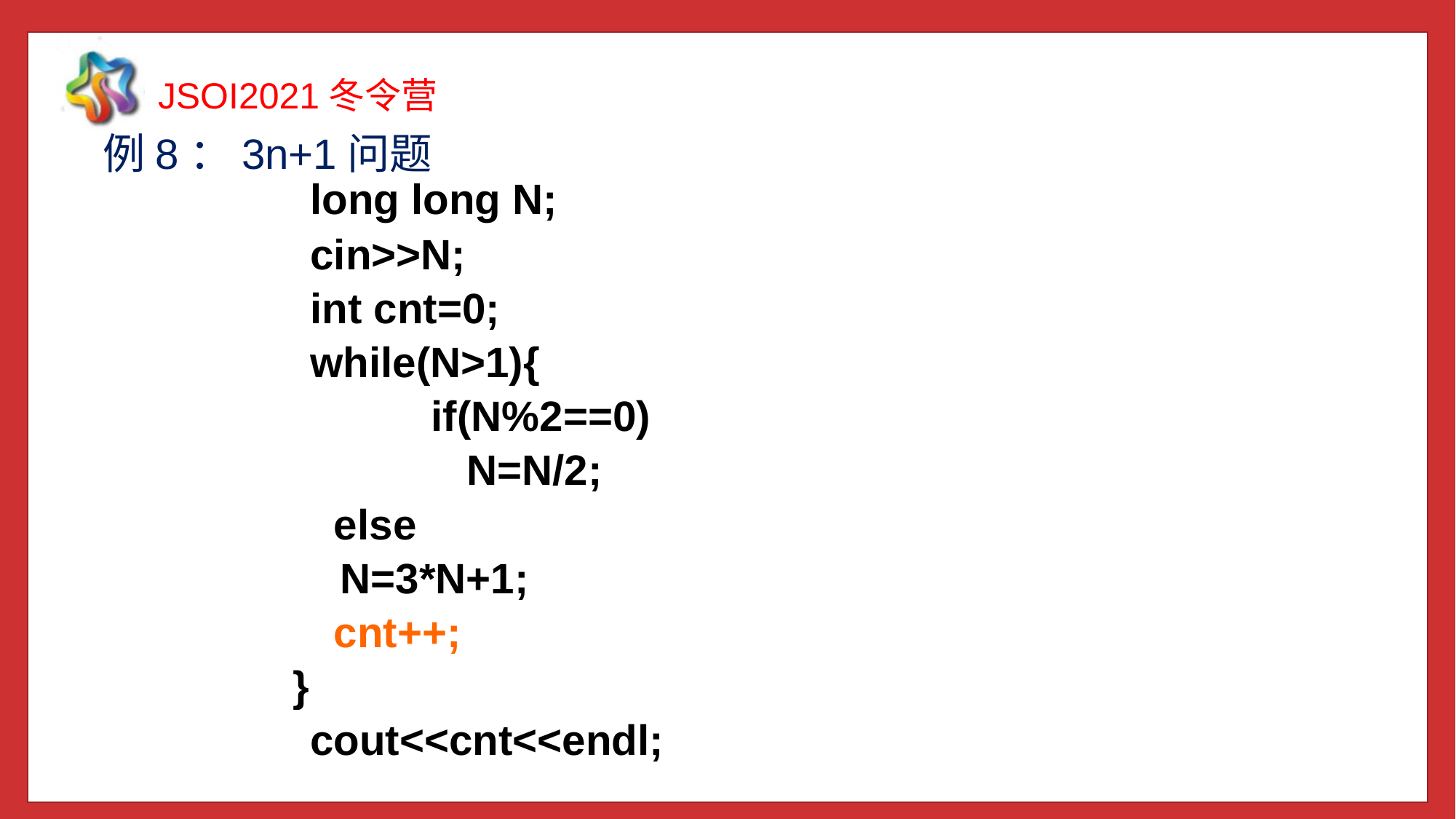

例8：3n+1问题
	long long N;
	cin>>N;
	int cnt=0;
	while(N>1){
	 	 if(N%2==0)
		    N=N/2;
	  else
      N=3*N+1;
	  cnt++;
  }
	cout<<cnt<<endl;